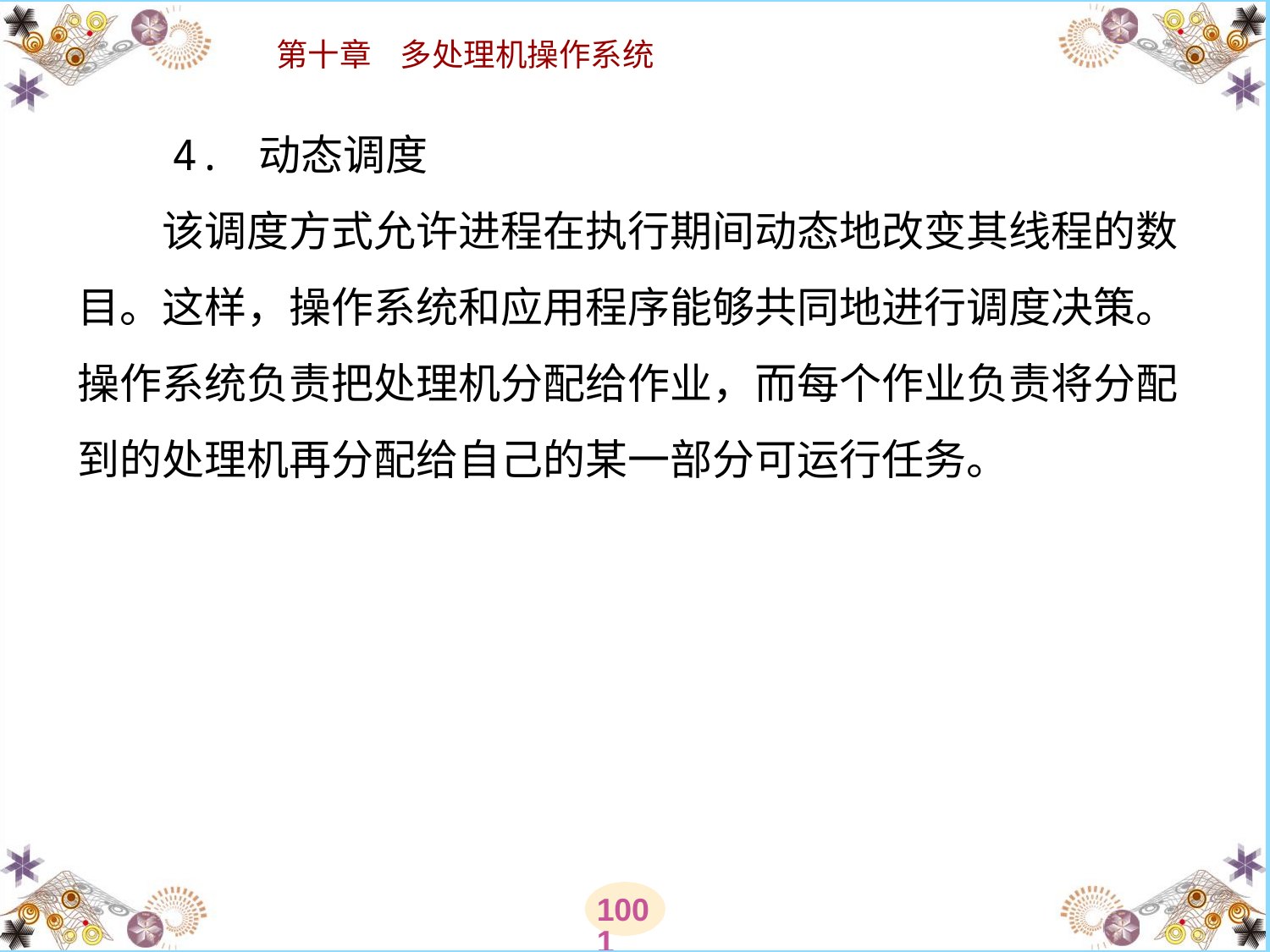

# 4. 动态调度 　　该调度方式允许进程在执行期间动态地改变其线程的数目。这样，操作系统和应用程序能够共同地进行调度决策。操作系统负责把处理机分配给作业，而每个作业负责将分配到的处理机再分配给自己的某一部分可运行任务。